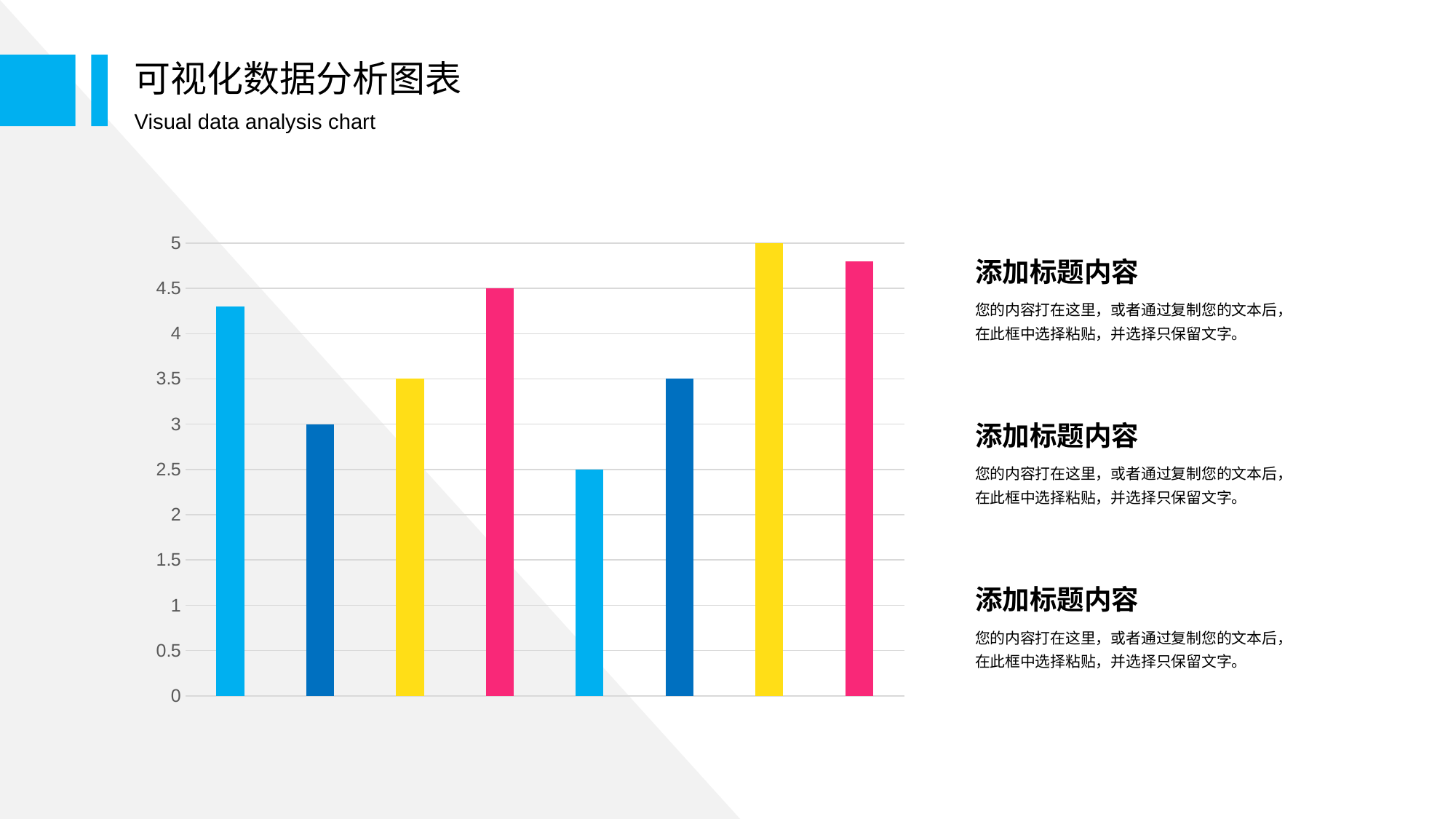

可视化数据分析图表

Visual data analysis chart

### Chart

| Category | 系列 1 |
|---|---|
| 类别 1 | 4.3 |
| 类别 2 | 3.0 |
| 类别 3 | 3.5 |
| 类别 4 | 4.5 |
| 类别 5 | 2.5 |
| 类别 6 | 3.5 |
| 类别 7 | 5.0 |
| 类别 8 | 4.8 |
添加标题内容
您的内容打在这里，或者通过复制您的文本后，在此框中选择粘贴，并选择只保留文字。
添加标题内容
您的内容打在这里，或者通过复制您的文本后，在此框中选择粘贴，并选择只保留文字。
添加标题内容
您的内容打在这里，或者通过复制您的文本后，在此框中选择粘贴，并选择只保留文字。